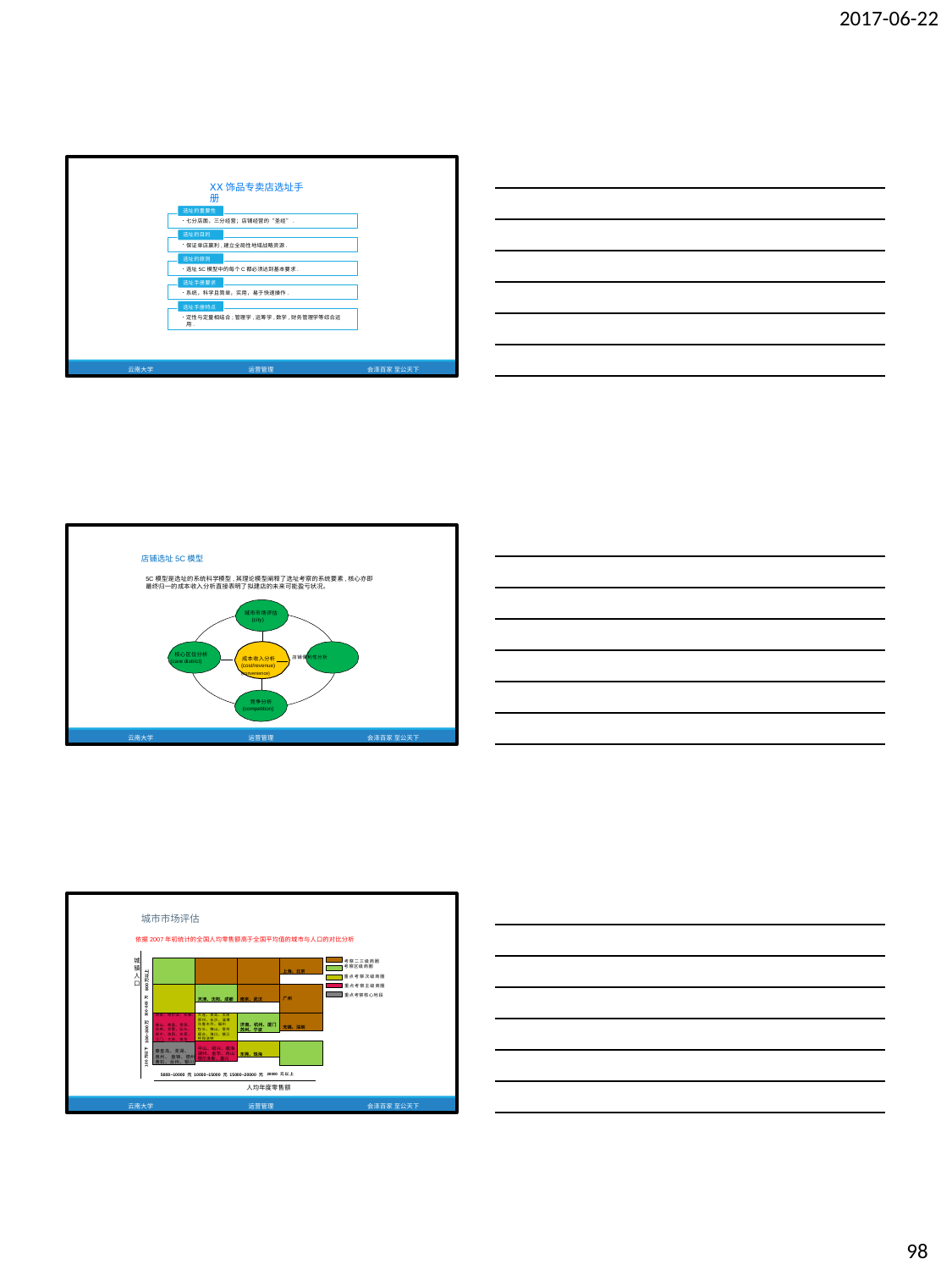

2017-06-22

XX饰品专卖店选址手册

选址的重要性
七分店面，三分经营；店铺经营的“圣经”.

选址的目的
保证单店赢利,建立全局性地域战略资源.

选址的原则
选址5C模型中的每个C都必须达到基本要求.

选址手册要求
系统，科学且简单，实用，易于快速操作.

选址手册特点
定性与定量相结合;管理学,运筹学,数学,财务管理学等综合运 用.

云南大学
运营管理
会泽百家 至公天下

店铺选址5C模型

5C模型是选址的系统科学模型,其理论模型阐释了选址考察的系统要素,核心亦即 最终归一的成本收入分析直接表明了拟建店的未来可能盈亏状况。

城市市场评估
(city)

核心区位分析
(care district)

                  成本收入分析          店铺便利性分析
(cost/revenue)	(convenience)

竞争分析
(competition)

云南大学
运营管理
会泽百家 至公天下

城市市场评估

依据2007年初统计的全国人均零售额高于全国平均值的城市与人口的对比分析

城 镇 人 口

考察二三级商圈 考察区级商圈
重点考察次级商圈 重点考察主级商圈 重点考察核心地段

上海、北京
100万以下 100~300万 300~800万 800万以上

天津、沈阳、成都

南京、武汉

广州
西安、哈尔滨、长春、

唐山、南昌、贵阳、 吉林、合肥、汕头、 南宁、洛阳、东莞 、 江门、大庆、潍坊
大连、青岛、太原
郑州、长沙、淄博 乌鲁木齐、福州 包头、佛山、常州 烟台、海口、镇江 呼和浩特

济南、杭州、厦门 苏州、宁波

无锡、深圳
石家庄、昆明、兰州、

秦皇岛、芜湖、 泉州、 盘锦、德州 黄石、台州、银川

中山、绍兴、威海 湖州、金华、舟山 鄂尔多斯、嘉兴

东莞、珠海

南通、柳州、扬州、
惠州、
、

5800~10000 元 10000~15000 元 15000~20000 元 20000 元 以 上

人均年度零售额

云南大学
运营管理
会泽百家 至公天下

98